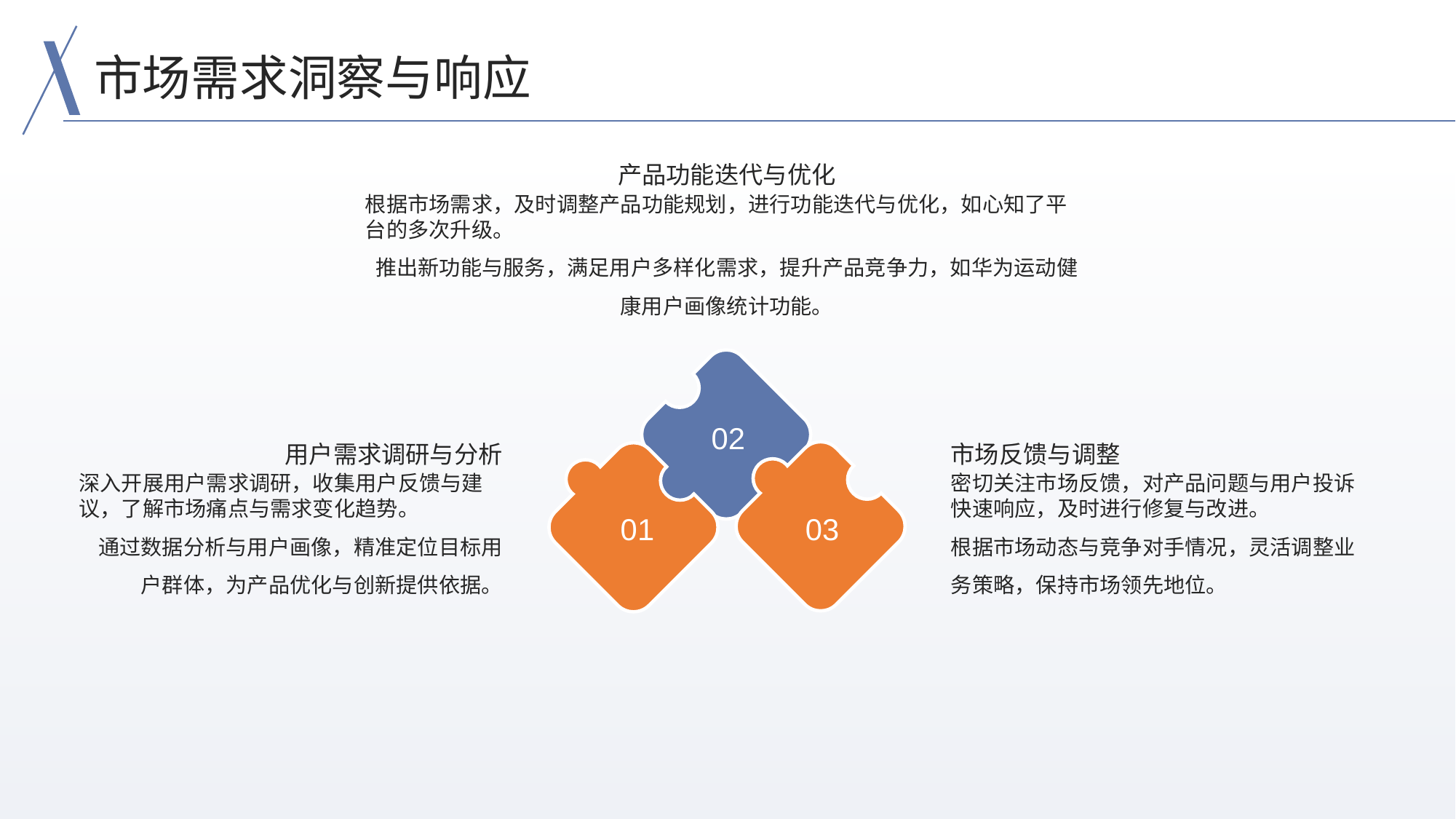

市场需求洞察与响应
产品功能迭代与优化
根据市场需求，及时调整产品功能规划，进行功能迭代与优化，如心知了平台的多次升级。
推出新功能与服务，满足用户多样化需求，提升产品竞争力，如华为运动健康用户画像统计功能。

02
用户需求调研与分析
市场反馈与调整

深入开展用户需求调研，收集用户反馈与建议，了解市场痛点与需求变化趋势。
通过数据分析与用户画像，精准定位目标用户群体，为产品优化与创新提供依据。
密切关注市场反馈，对产品问题与用户投诉快速响应，及时进行修复与改进。
根据市场动态与竞争对手情况，灵活调整业务策略，保持市场领先地位。
01
03